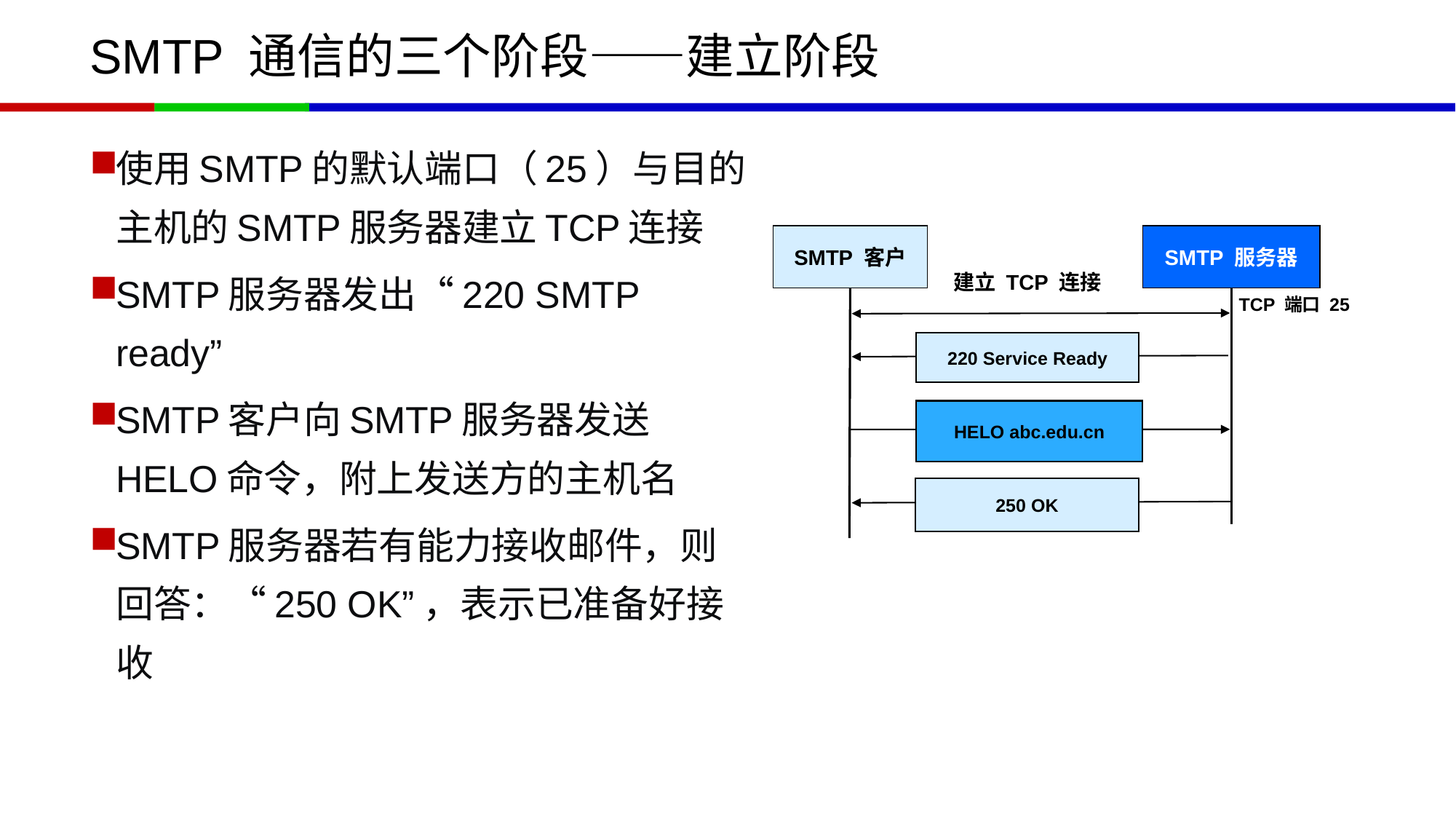

# SMTP 通信的三个阶段——建立阶段
使用SMTP的默认端口（25）与目的主机的SMTP服务器建立TCP连接
SMTP服务器发出“220 SMTP ready”
SMTP客户向SMTP服务器发送HELO命令，附上发送方的主机名
SMTP服务器若有能力接收邮件，则回答：“250 OK”，表示已准备好接收
SMTP 服务器
SMTP 客户
建立 TCP 连接

TCP 端口 25
220 Service Ready

HELO abc.edu.cn

250 OK

69